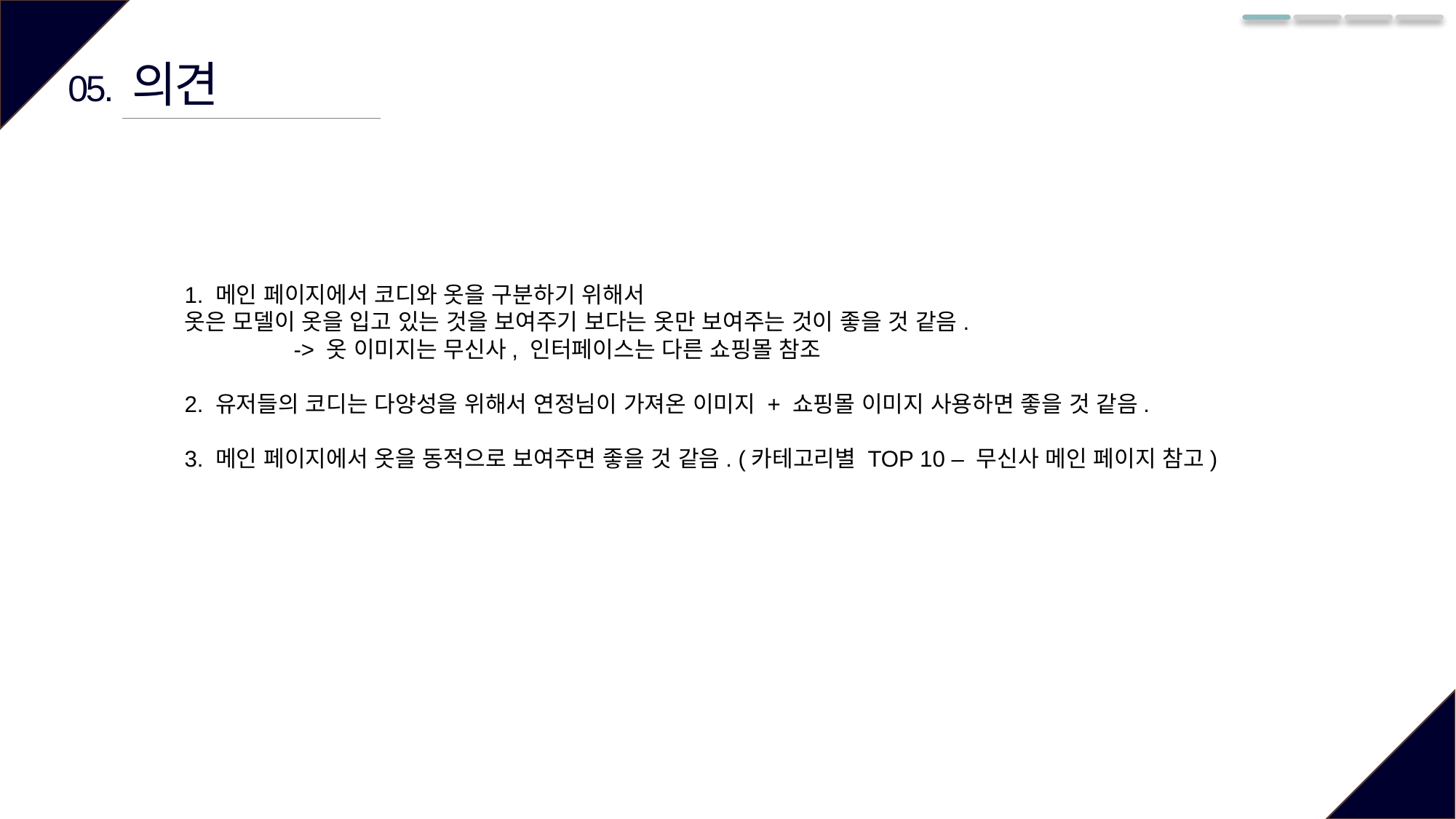

의견
05.
1. 메인 페이지에서 코디와 옷을 구분하기 위해서
옷은 모델이 옷을 입고 있는 것을 보여주기 보다는 옷만 보여주는 것이 좋을 것 같음.
	-> 옷 이미지는 무신사, 인터페이스는 다른 쇼핑몰 참조

2. 유저들의 코디는 다양성을 위해서 연정님이 가져온 이미지 + 쇼핑몰 이미지 사용하면 좋을 것 같음.

3. 메인 페이지에서 옷을 동적으로 보여주면 좋을 것 같음. (카테고리별 TOP 10 – 무신사 메인 페이지 참고)